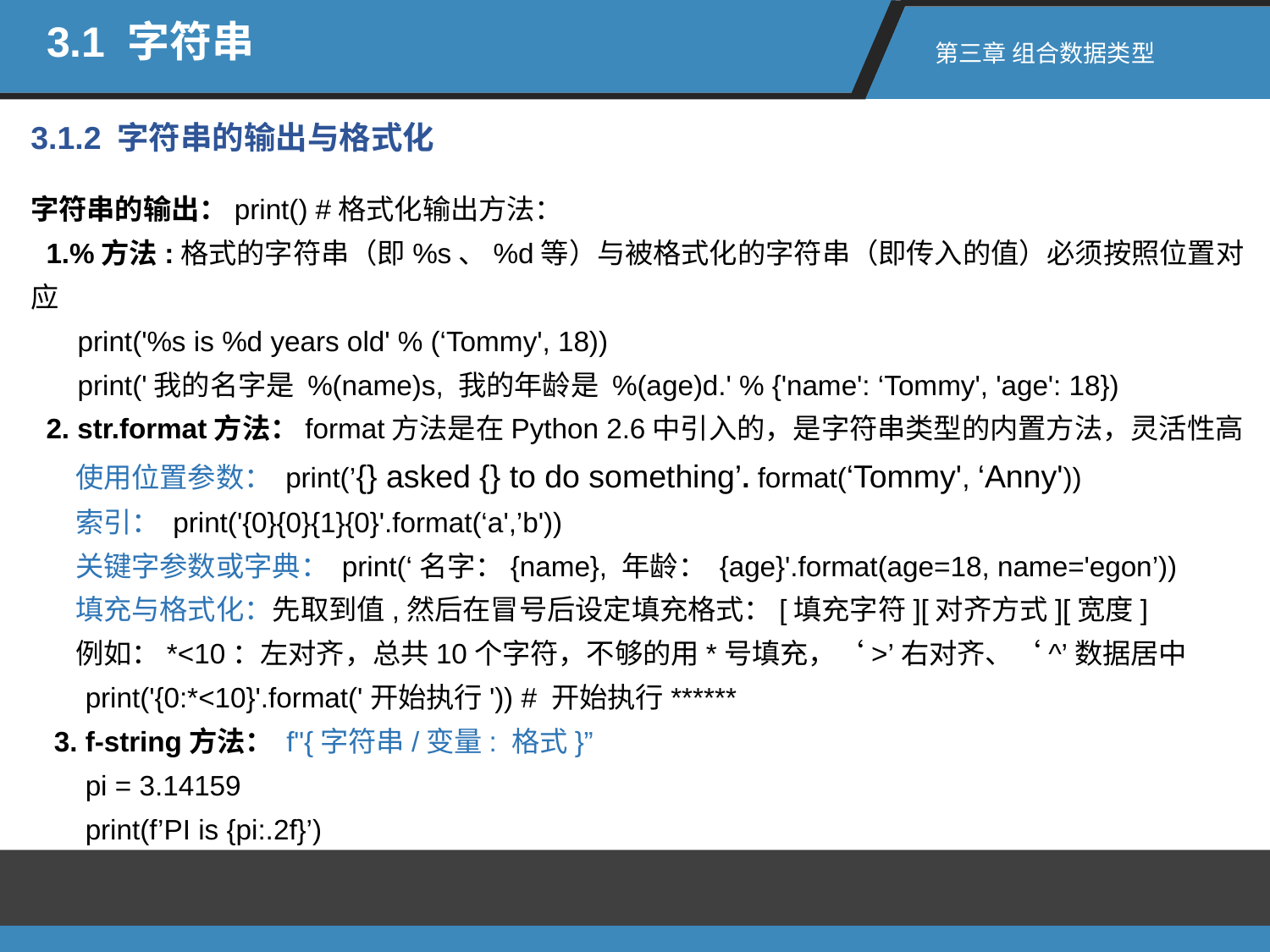

3.1 字符串
第三章 组合数据类型
3.1.2 字符串的输出与格式化
字符串的输出：print() #格式化输出方法：
  1.%方法:格式的字符串（即%s、%d等）与被格式化的字符串（即传入的值）必须按照位置对应
      print('%s is %d years old' % (‘Tommy', 18))
      print('我的名字是 %(name)s, 我的年龄是 %(age)d.' % {'name': ‘Tommy', 'age': 18})
  2. str.format方法：format方法是在Python 2.6中引入的，是字符串类型的内置方法，灵活性高
      使用位置参数： print(’{} asked {} to do something’. format(‘Tommy', ‘Anny'))
      索引： print('{0}{0}{1}{0}'.format(‘a',’b'))
      关键字参数或字典： print(‘名字：{name}, 年龄： {age}'.format(age=18, name='egon’))
      填充与格式化：先取到值,然后在冒号后设定填充格式：[填充字符][对齐方式][宽度]
      例如：*<10：左对齐，总共10个字符，不够的用*号填充，‘>’右对齐、‘^’数据居中
       print('{0:*<10}'.format('开始执行')) # 开始执行******
   3. f-string方法： f"{字符串/变量: 格式}”
       pi = 3.14159
       print(f’PI is {pi:.2f}’)